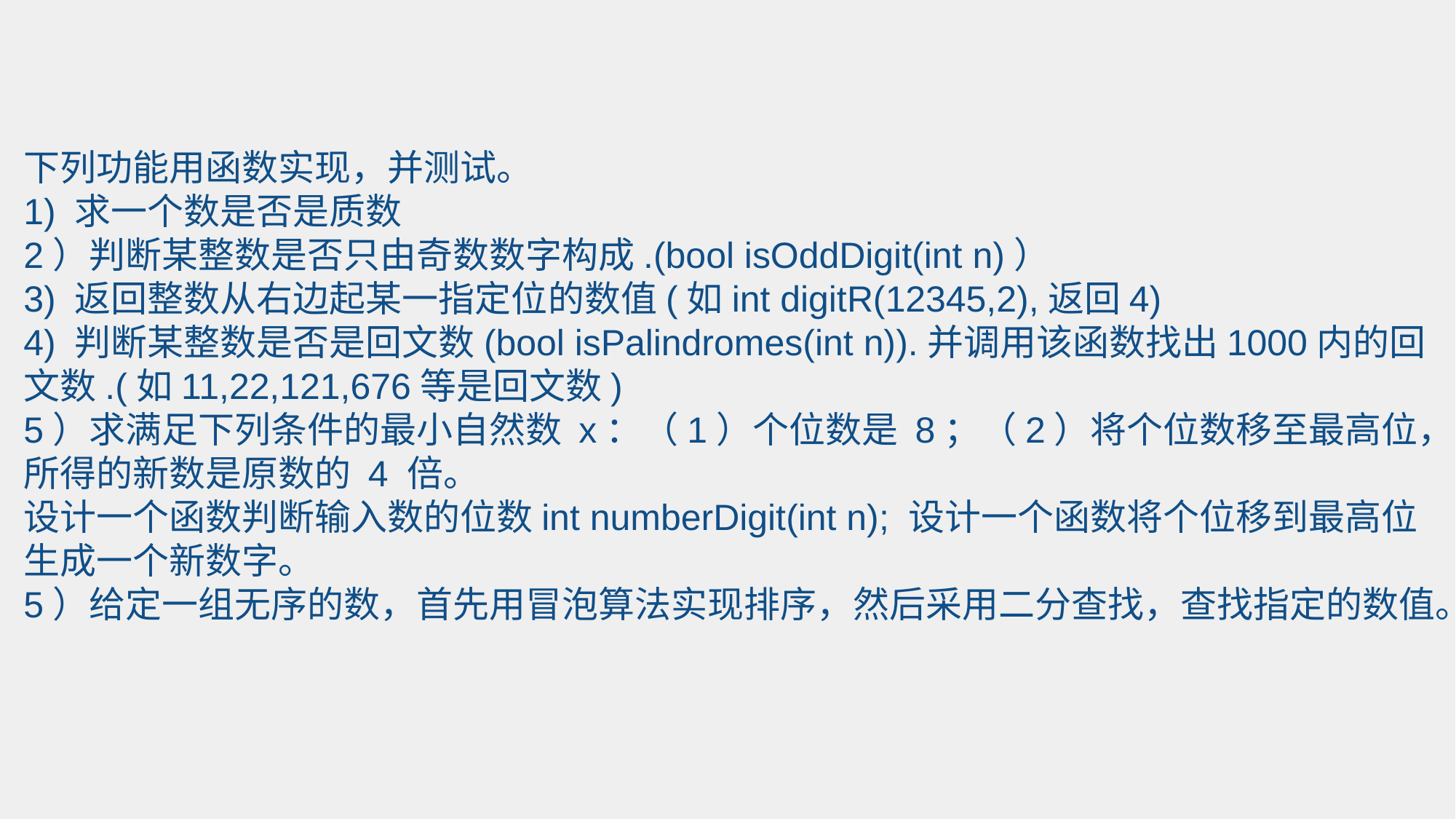

下列功能用函数实现，并测试。
1) 求一个数是否是质数
2）判断某整数是否只由奇数数字构成.(bool isOddDigit(int n)）
3) 返回整数从右边起某一指定位的数值(如int digitR(12345,2),返回4)
4) 判断某整数是否是回文数(bool isPalindromes(int n)).并调用该函数找出1000内的回文数.(如11,22,121,676等是回文数)
5）求满足下列条件的最小自然数 x：（1）个位数是 8；（2）将个位数移至最高位，所得的新数是原数的 4 倍。
设计一个函数判断输入数的位数int numberDigit(int n); 设计一个函数将个位移到最高位生成一个新数字。
5）给定一组无序的数，首先用冒泡算法实现排序，然后采用二分查找，查找指定的数值。